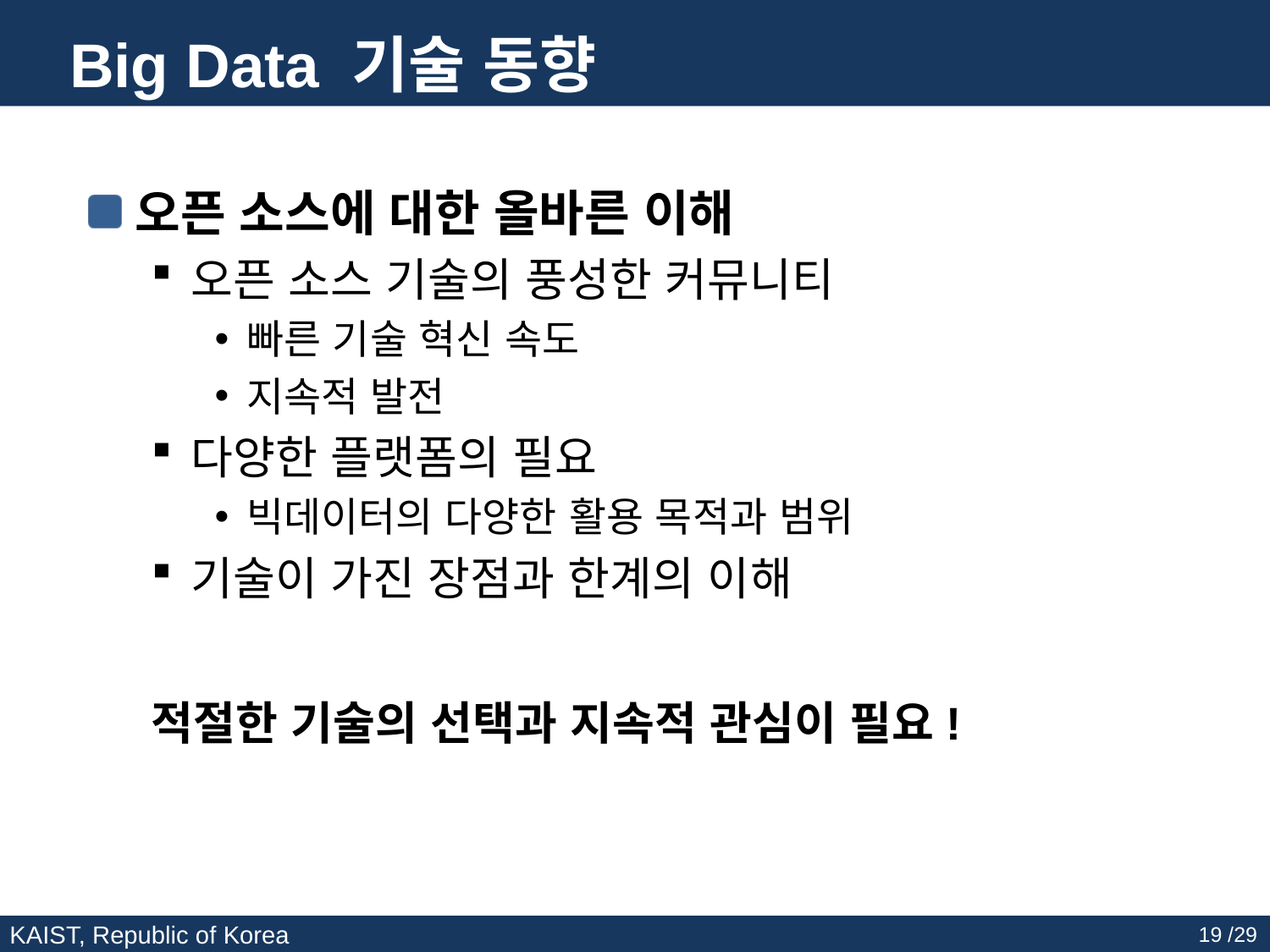

# Big Data 기술 동향
오픈 소스에 대한 올바른 이해
오픈 소스 기술의 풍성한 커뮤니티
빠른 기술 혁신 속도
지속적 발전
다양한 플랫폼의 필요
빅데이터의 다양한 활용 목적과 범위
기술이 가진 장점과 한계의 이해

적절한 기술의 선택과 지속적 관심이 필요!

19